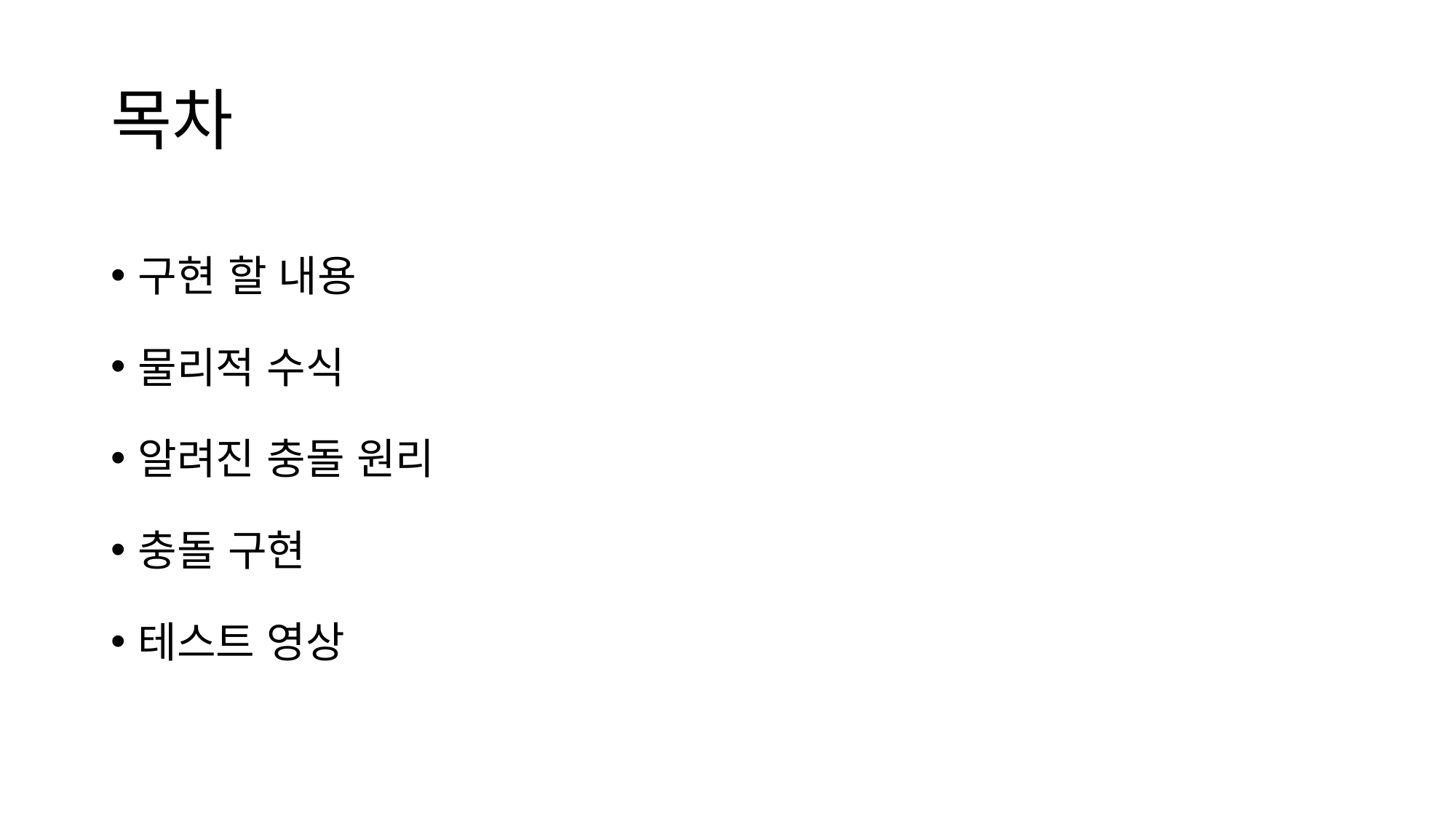

# 목차
구현 할 내용
물리적 수식
알려진 충돌 원리
충돌 구현
테스트 영상